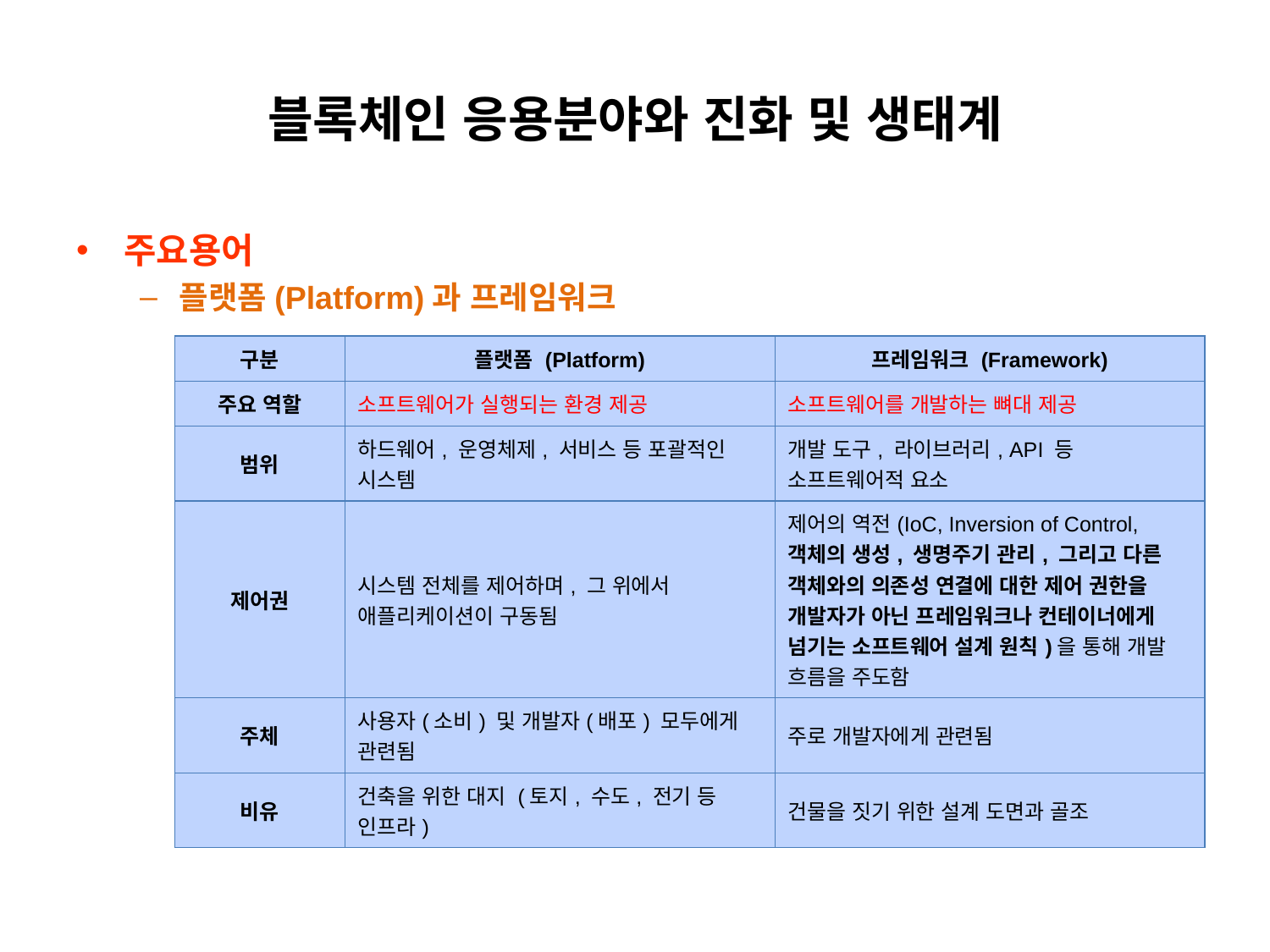

# 블록체인 응용분야와 진화 및 생태계
주요용어
플랫폼(Platform)과 프레임워크
| 구분 | 플랫폼 (Platform) | 프레임워크 (Framework) |
| --- | --- | --- |
| 주요 역할 | 소프트웨어가 실행되는 환경 제공 | 소프트웨어를 개발하는 뼈대 제공 |
| 범위 | 하드웨어, 운영체제, 서비스 등 포괄적인 시스템 | 개발 도구, 라이브러리, API 등 소프트웨어적 요소 |
| 제어권 | 시스템 전체를 제어하며, 그 위에서 애플리케이션이 구동됨 | 제어의 역전(IoC, Inversion of Control, 객체의 생성, 생명주기 관리, 그리고 다른 객체와의 의존성 연결에 대한 제어 권한을 개발자가 아닌 프레임워크나 컨테이너에게 넘기는 소프트웨어 설계 원칙)을 통해 개발 흐름을 주도함 |
| 주체 | 사용자(소비) 및 개발자(배포) 모두에게 관련됨 | 주로 개발자에게 관련됨 |
| 비유 | 건축을 위한 대지 (토지, 수도, 전기 등 인프라) | 건물을 짓기 위한 설계 도면과 골조 |